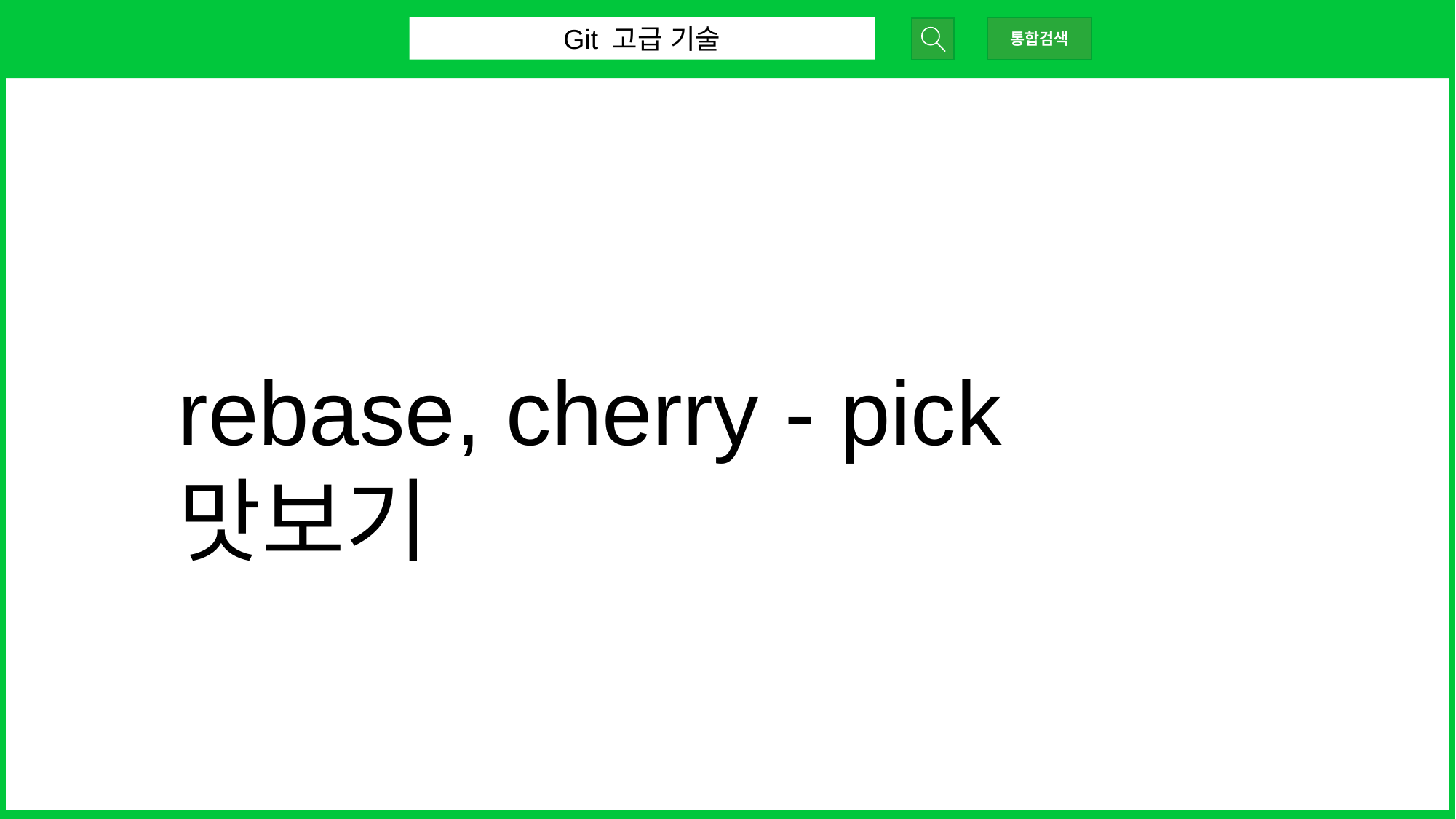

Git 고급 기술
통합검색

rebase, cherry - pick 맛보기